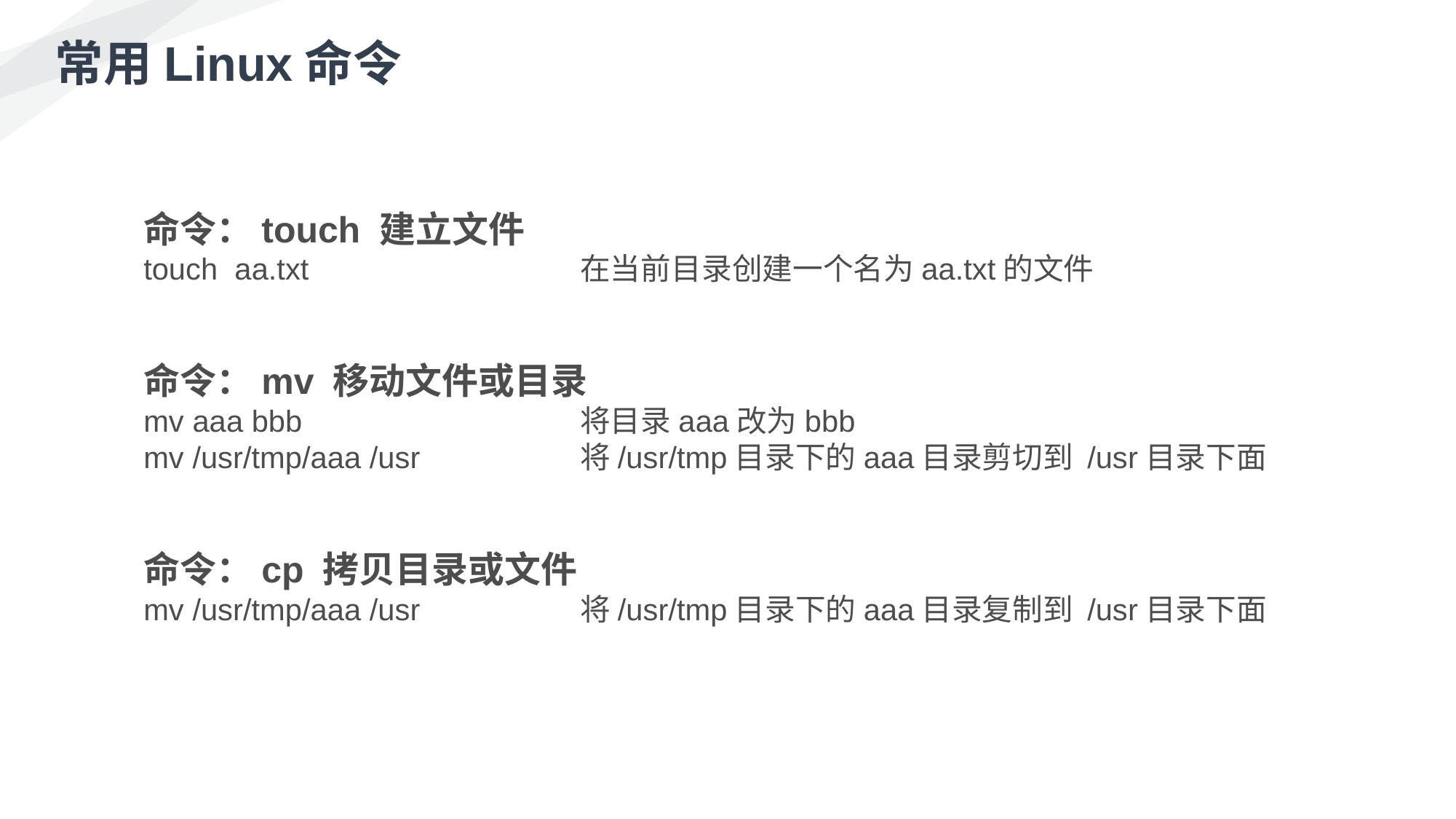

常用Linux命令

命令：touch 建立文件
touch  aa.txt			在当前目录创建一个名为aa.txt的文件
命令：mv 移动文件或目录
mv aaa bbb    			将目录aaa改为bbb
mv /usr/tmp/aaa /usr		将/usr/tmp目录下的aaa目录剪切到 /usr目录下面
命令：cp 拷贝目录或文件
mv /usr/tmp/aaa /usr		将/usr/tmp目录下的aaa目录复制到 /usr目录下面